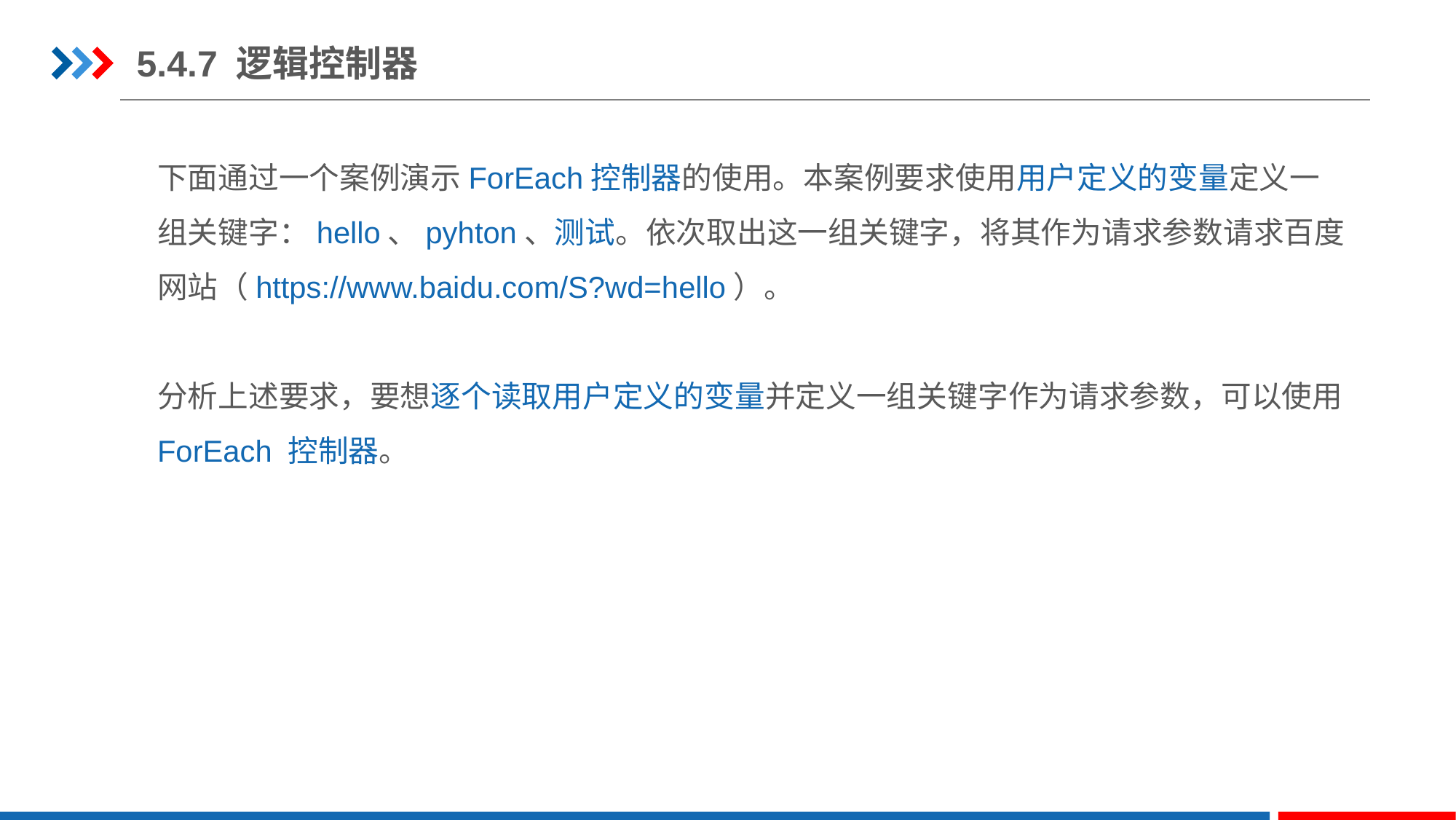

5.4.7 逻辑控制器
下面通过一个案例演示ForEach控制器的使用。本案例要求使用用户定义的变量定义一组关键字：hello、pyhton、测试。依次取出这一组关键字，将其作为请求参数请求百度网站（https://www.baidu.com/S?wd=hello）。

分析上述要求，要想逐个读取用户定义的变量并定义一组关键字作为请求参数，可以使用 ForEach 控制器。